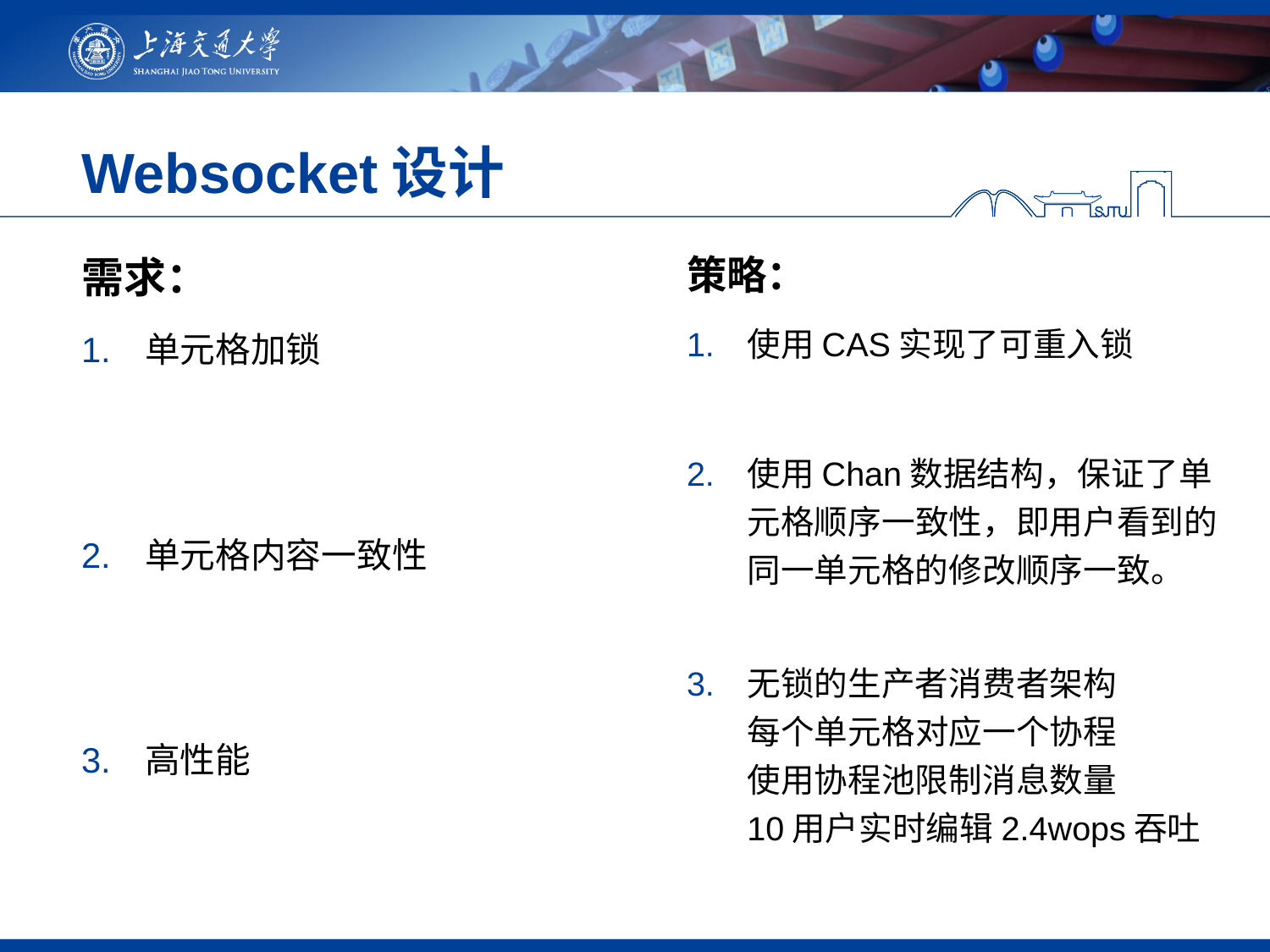

# Websocket设计
需求：
单元格加锁

单元格内容一致性

高性能

策略：
使用CAS实现了可重入锁

使用Chan数据结构，保证了单元格顺序一致性，即用户看到的同一单元格的修改顺序一致。
无锁的生产者消费者架构
每个单元格对应一个协程
使用协程池限制消息数量
10用户实时编辑2.4wops吞吐